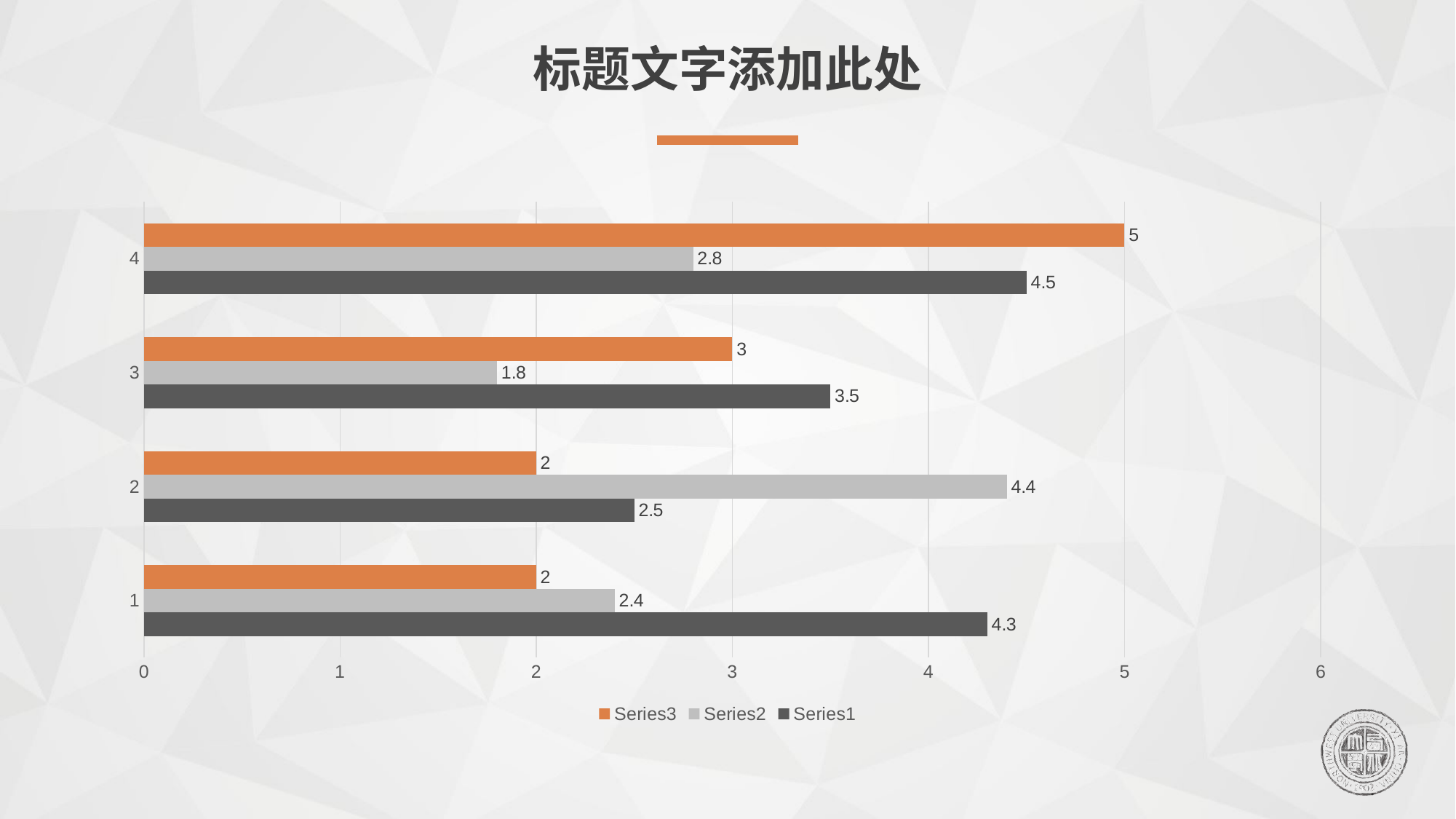

标题文字添加此处

### Chart

| Category |  |  |  |
|---|---|---|---|